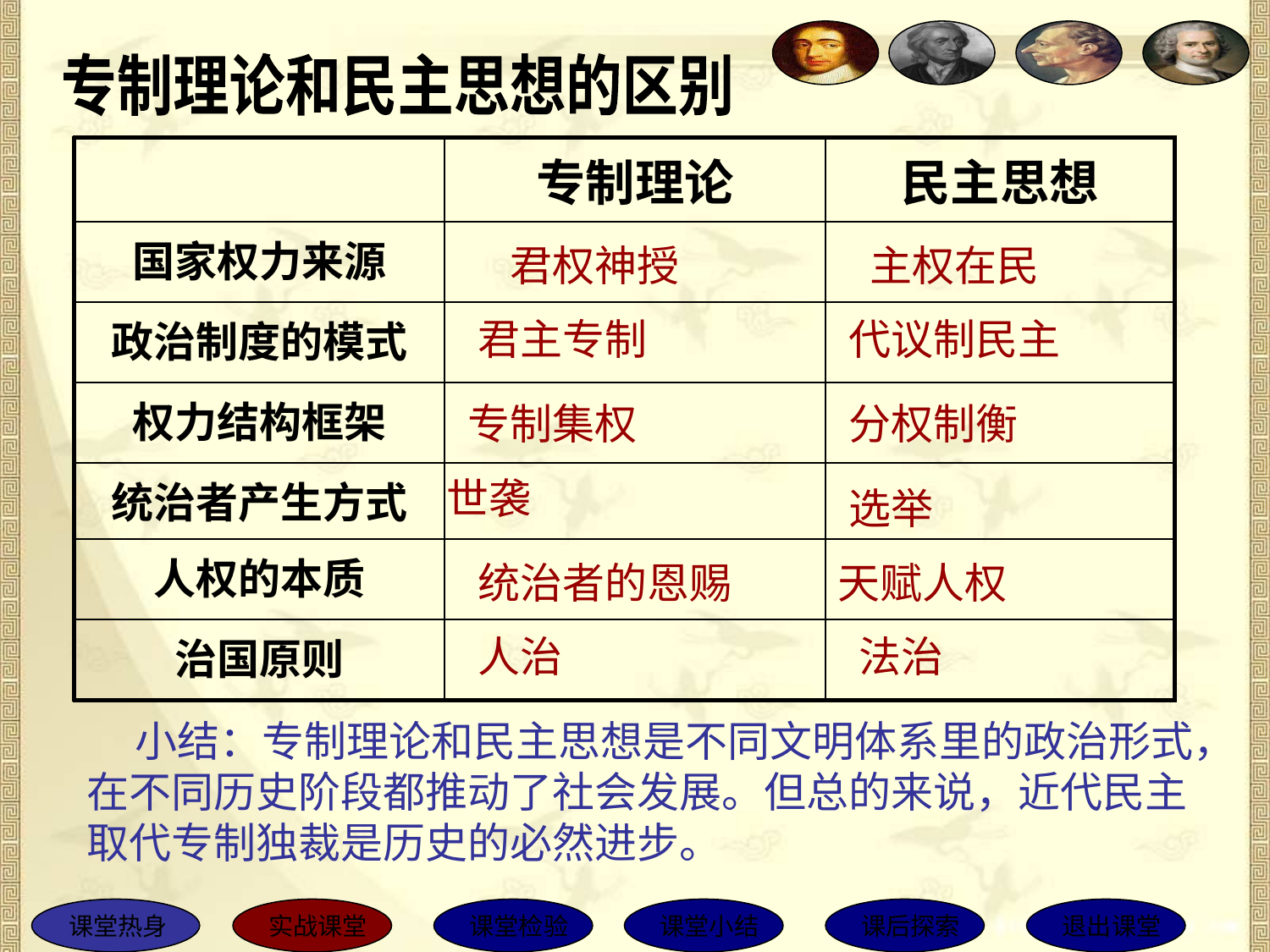

专制理论和民主思想的区别
|  | 专制理论 | 民主思想 |
| --- | --- | --- |
| 国家权力来源 |  |  |
| 政治制度的模式 |  |  |
| 权力结构框架 |  |  |
| 统治者产生方式 |  |  |
| 人权的本质 |  |  |
| 治国原则 |  |  |
君权神授
主权在民
君主专制
代议制民主
专制集权
分权制衡
世袭
选举
统治者的恩赐
天赋人权
人治
法治
    小结：专制理论和民主思想是不同文明体系里的政治形式，在不同历史阶段都推动了社会发展。但总的来说，近代民主取代专制独裁是历史的必然进步。
课堂热身
实战课堂
课堂检验
课堂小结
课后探索
退出课堂